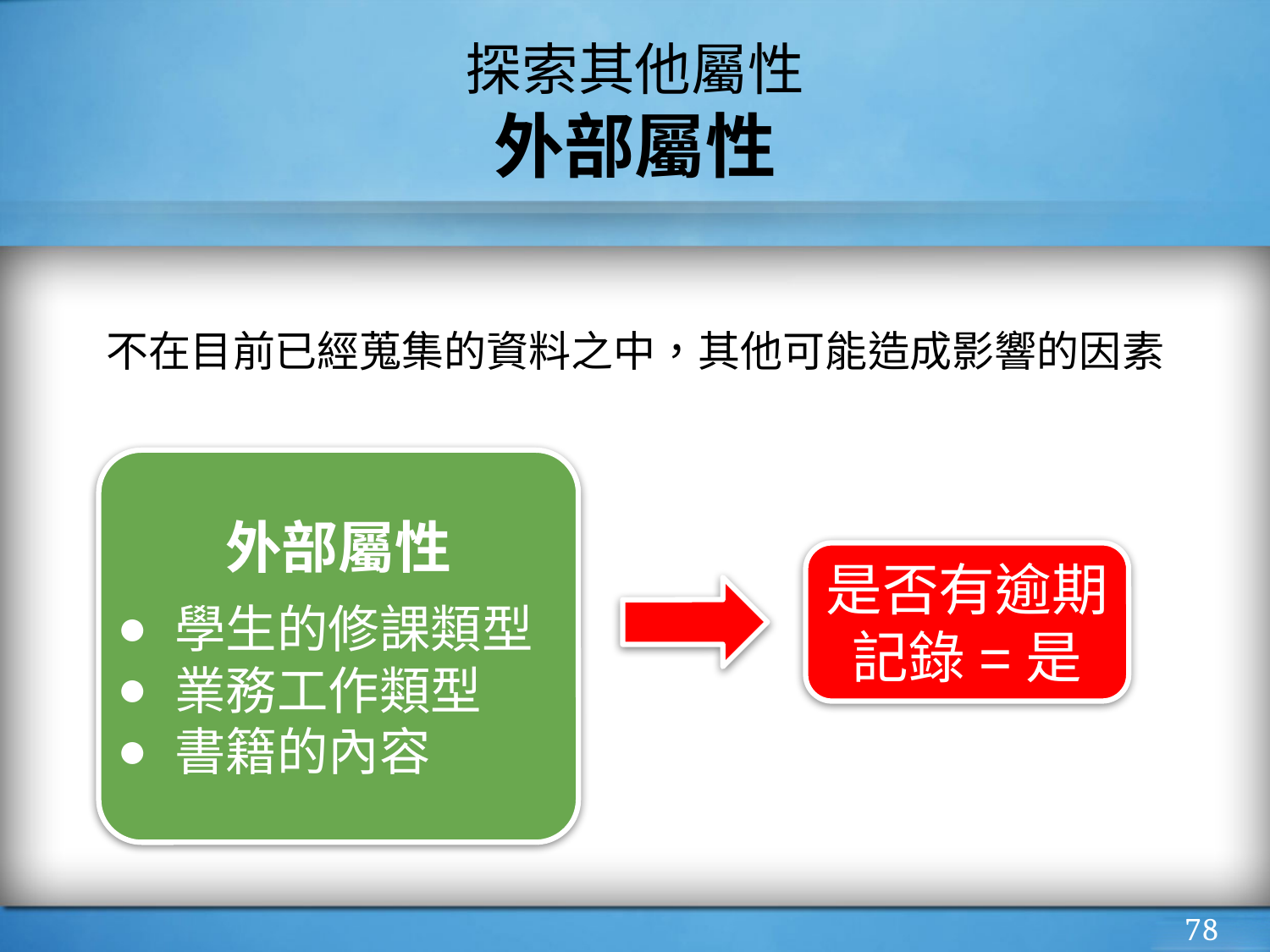

# 探索其他屬性
外部屬性
不在目前已經蒐集的資料之中，其他可能造成影響的因素
外部屬性
學生的修課類型
業務工作類型
書籍的內容
是否有逾期記錄=是

78